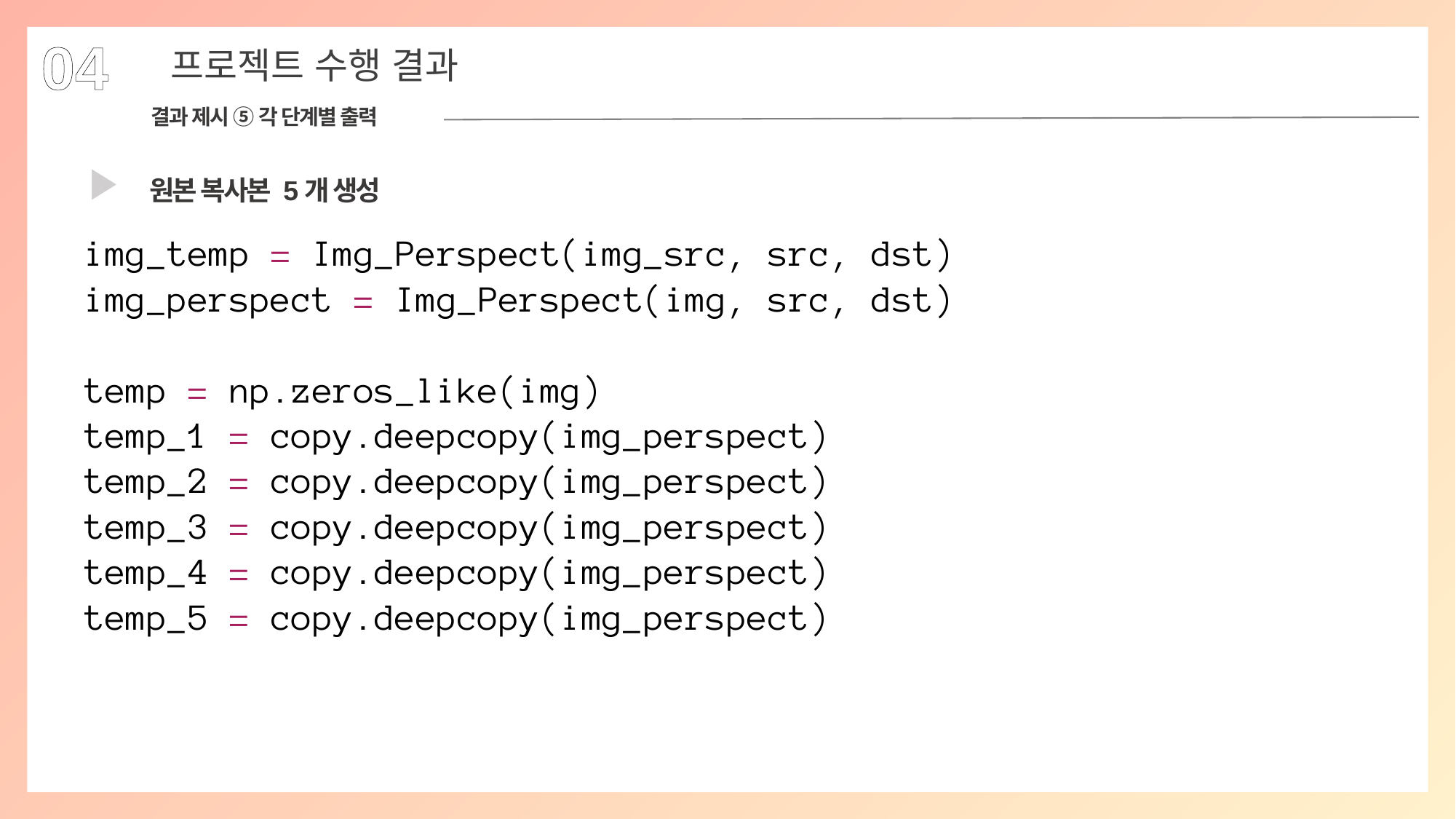

04
6
프로젝트 수행 결과
결과 제시 ⑤ 각 단계별 출력
▶
원본 복사본 5개 생성
img_temp = Img_Perspect(img_src, src, dst)
img_perspect = Img_Perspect(img, src, dst)

temp = np.zeros_like(img)
temp_1 = copy.deepcopy(img_perspect)
temp_2 = copy.deepcopy(img_perspect)
temp_3 = copy.deepcopy(img_perspect)
temp_4 = copy.deepcopy(img_perspect)
temp_5 = copy.deepcopy(img_perspect)